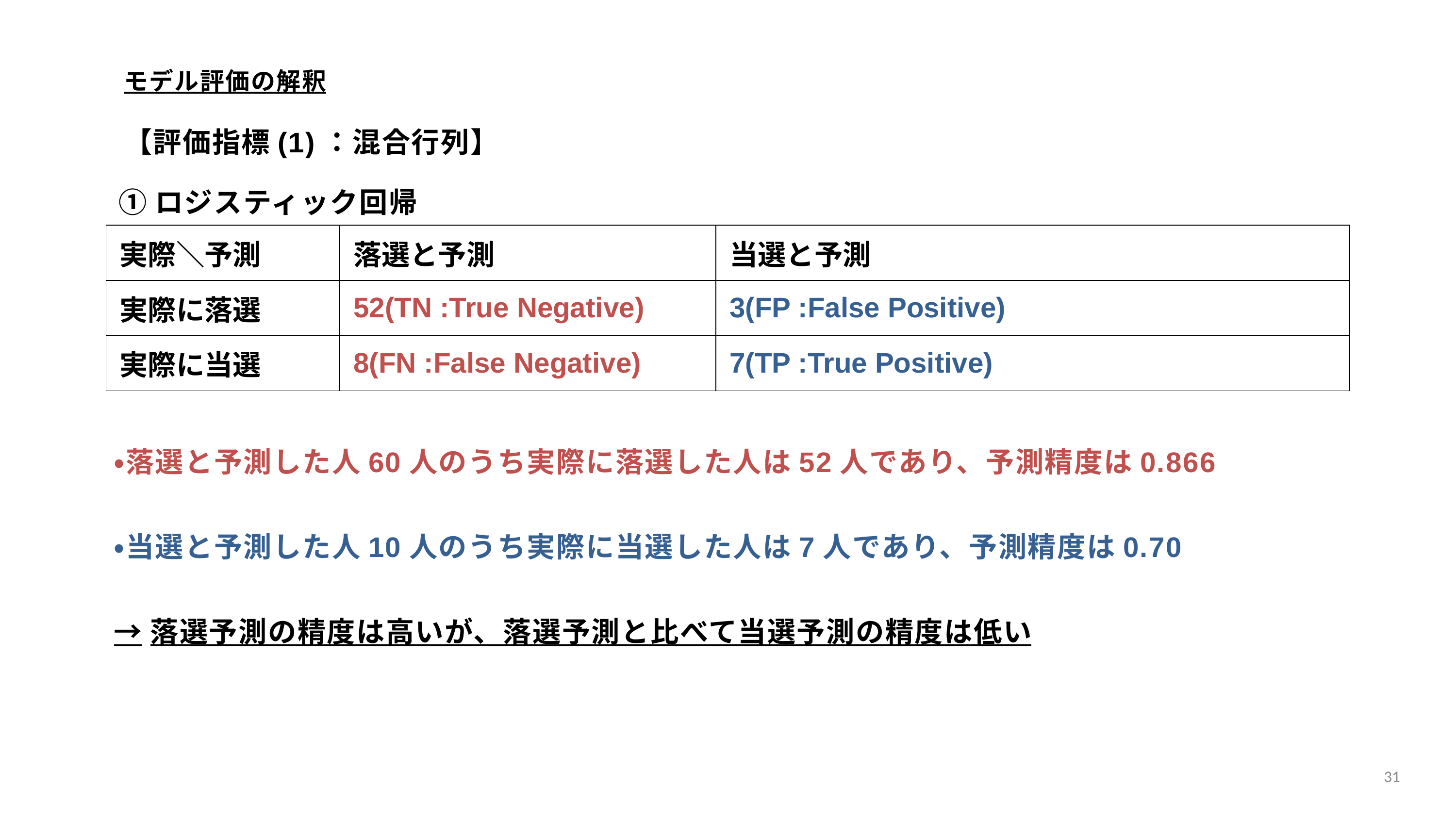

モデル評価の解釈
【評価指標(1)：混合行列】
①ロジスティック回帰
| 実際＼予測 | 落選と予測 | 当選と予測 |
| --- | --- | --- |
| 実際に落選 | 52(TN :True Negative) | 3(FP :False Positive) |
| 実際に当選 | 8(FN :False Negative) | 7(TP :True Positive) |
・落選と予測した人60人のうち実際に落選した人は52人であり、予測精度は0.866
・当選と予測した人10人のうち実際に当選した人は7人であり、予測精度は0.70
→落選予測の精度は高いが、落選予測と比べて当選予測の精度は低い
31